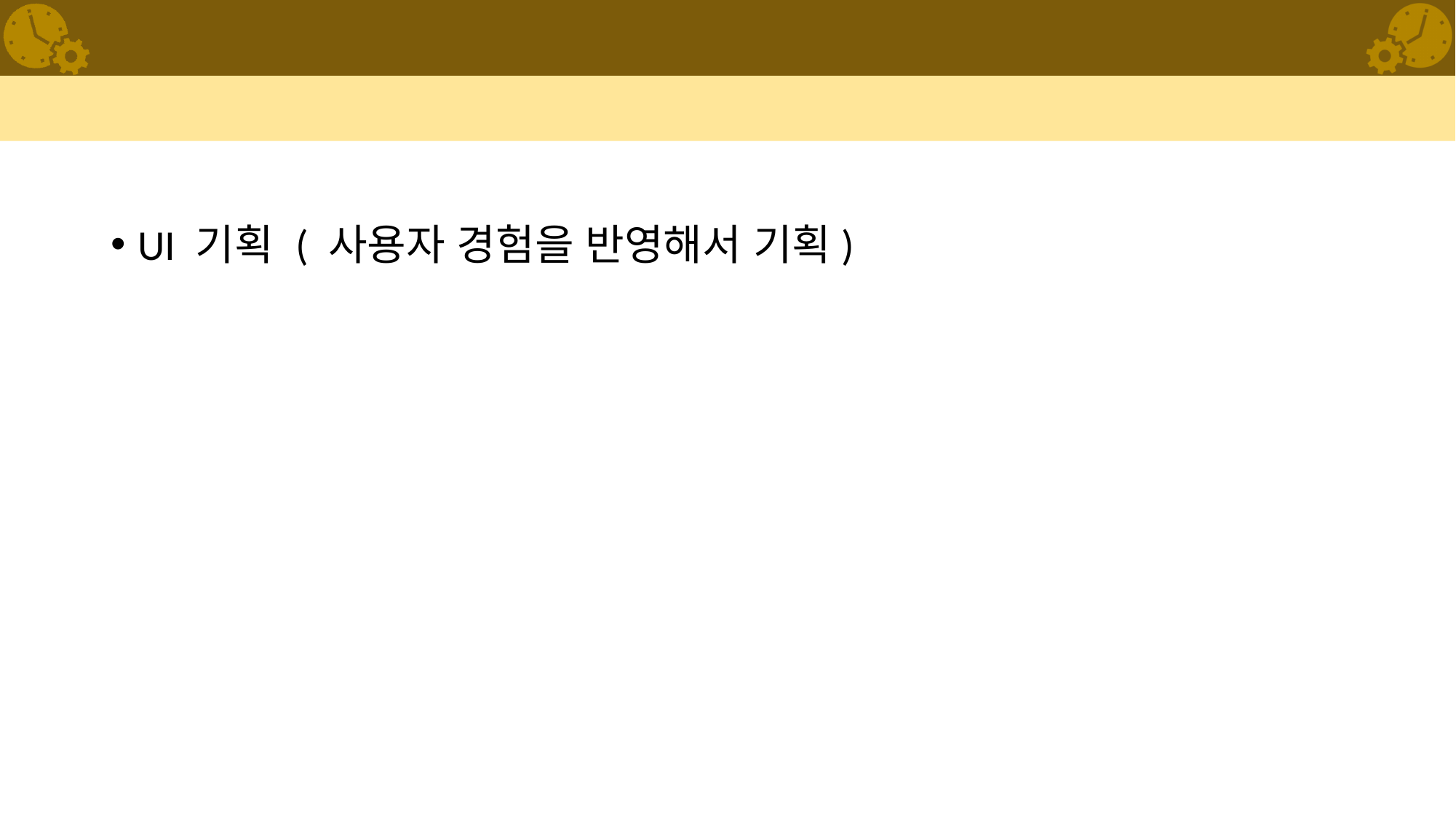

#
UI 기획 ( 사용자 경험을 반영해서 기획)